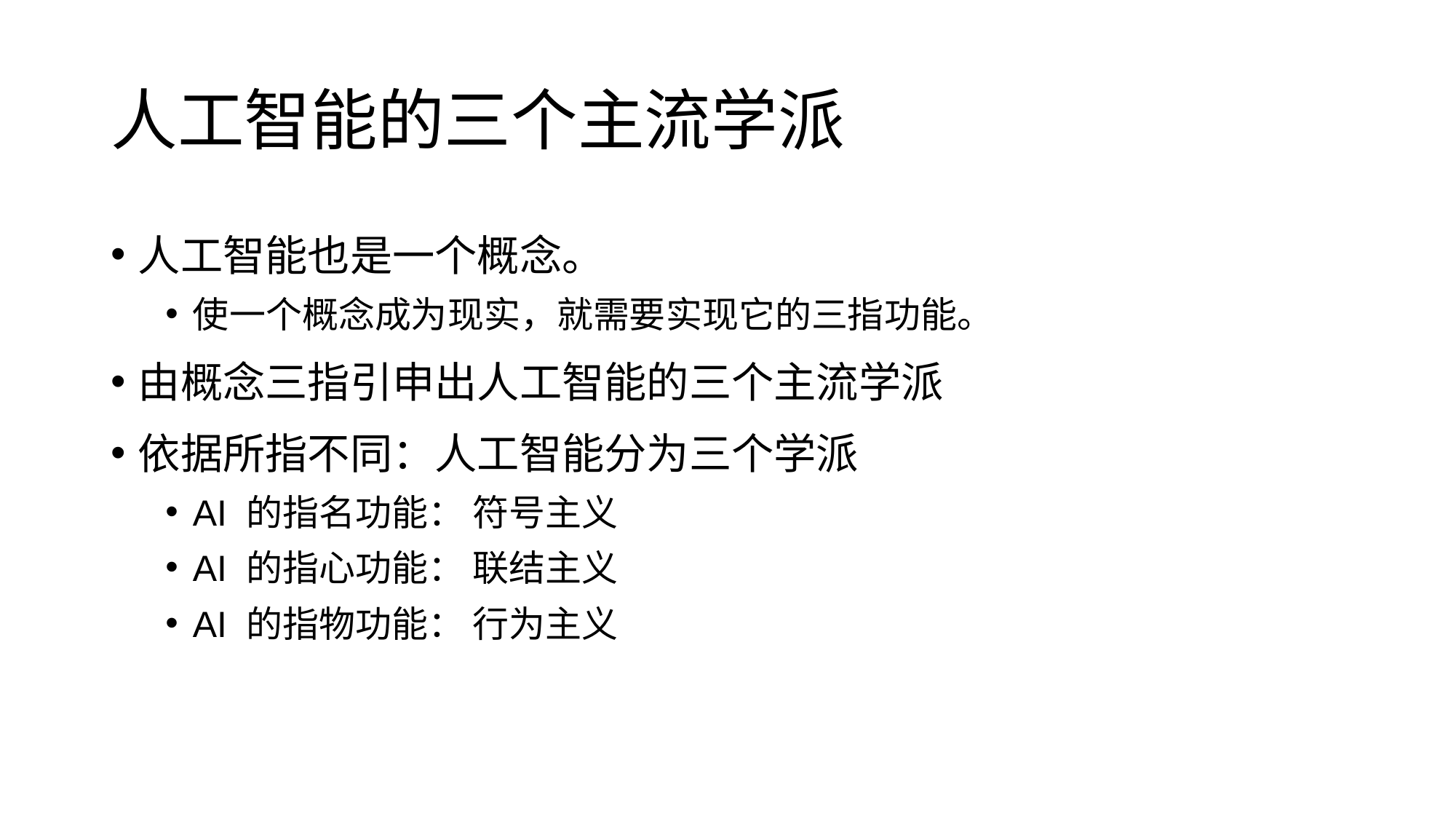

# 人工智能的三个主流学派
人工智能也是一个概念。
使一个概念成为现实，就需要实现它的三指功能。
由概念三指引申出人工智能的三个主流学派
依据所指不同：人工智能分为三个学派
AI 的指名功能： 符号主义
AI 的指心功能： 联结主义
AI 的指物功能： 行为主义